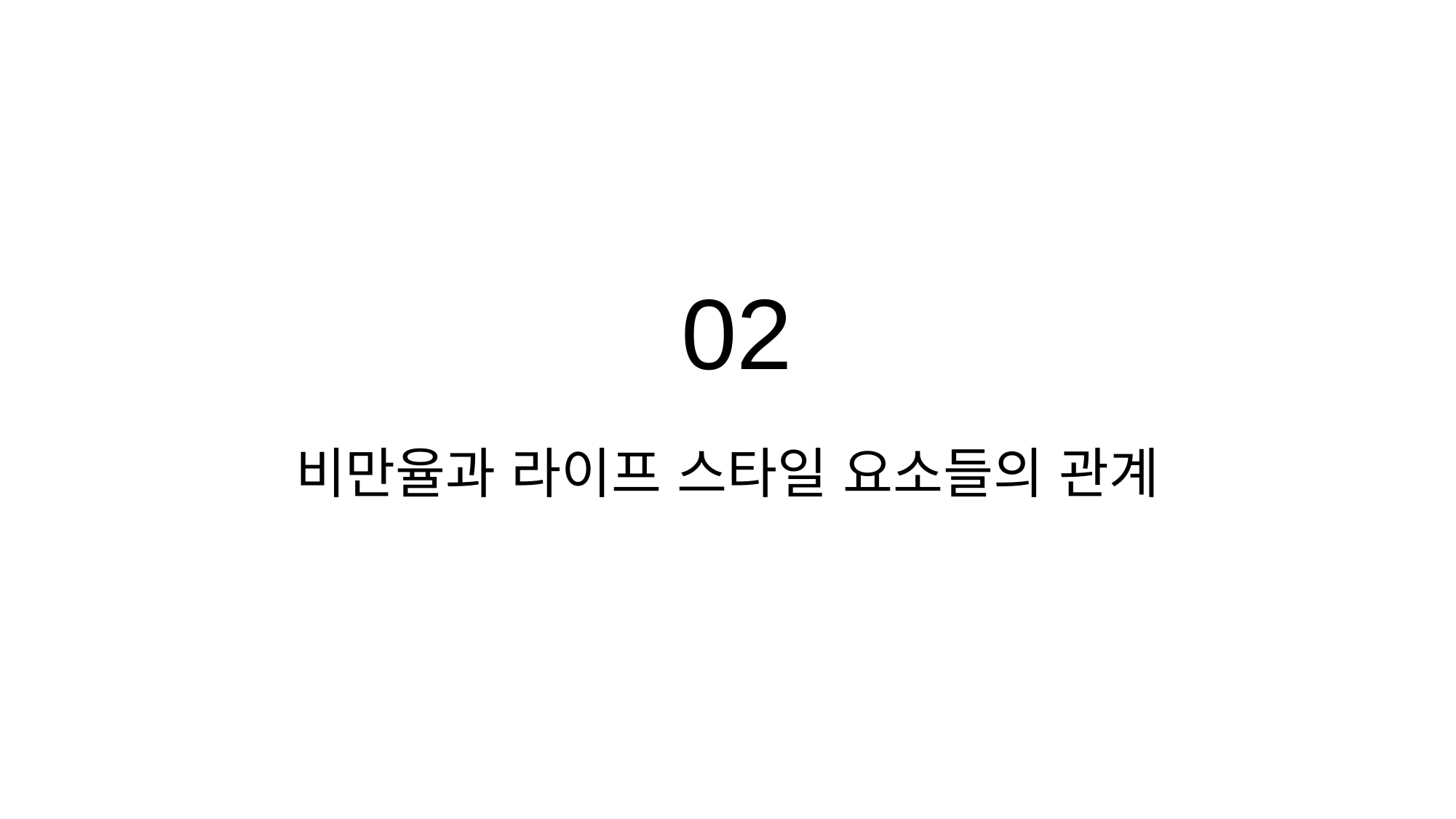

02
# 비만율과 라이프 스타일 요소들의 관계